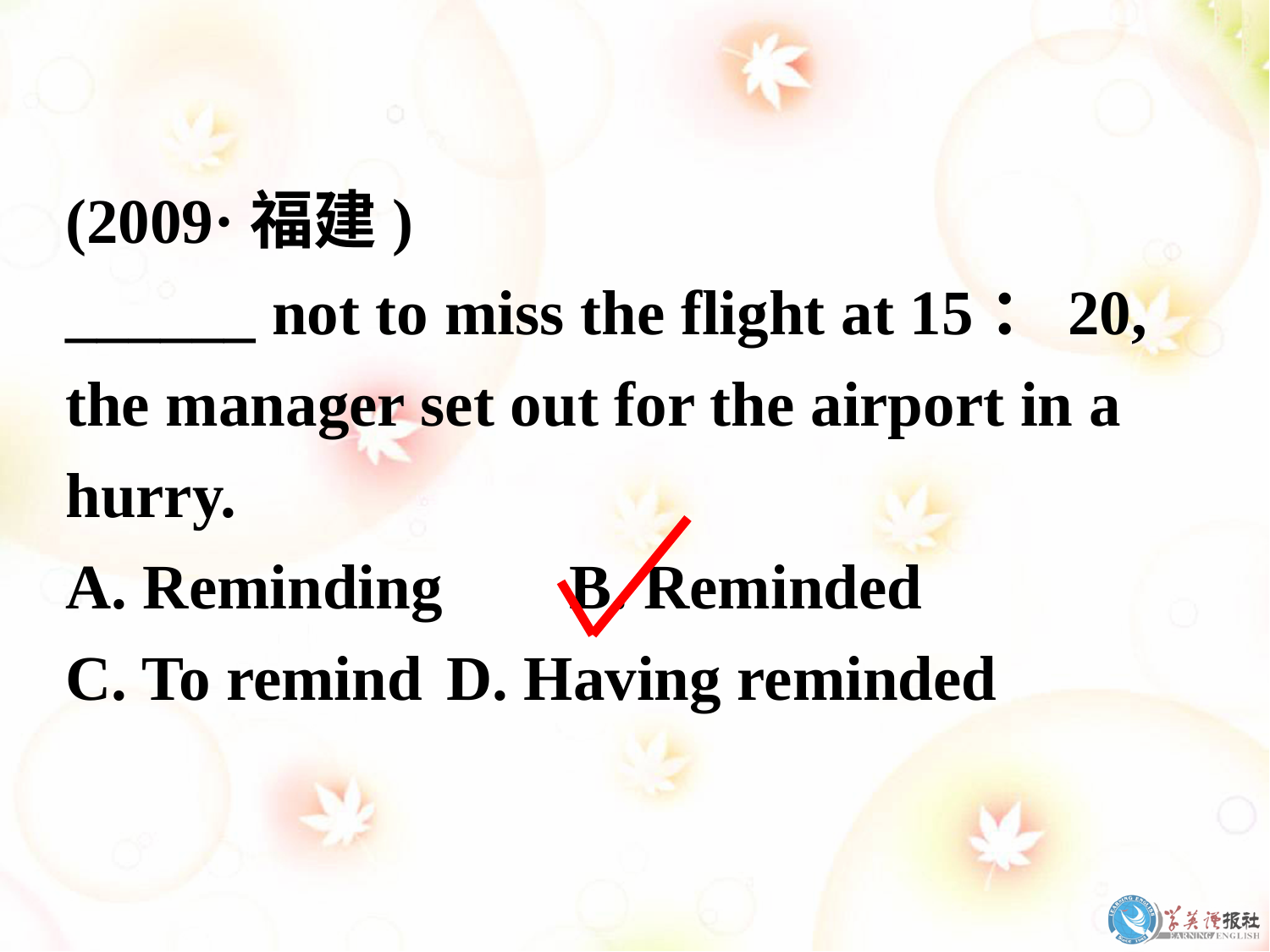

(2009·福建)
______ not to miss the flight at 15：20, the manager set out for the airport in a hurry.
A. Reminding        B. Reminded
C. To remind 	D. Having reminded